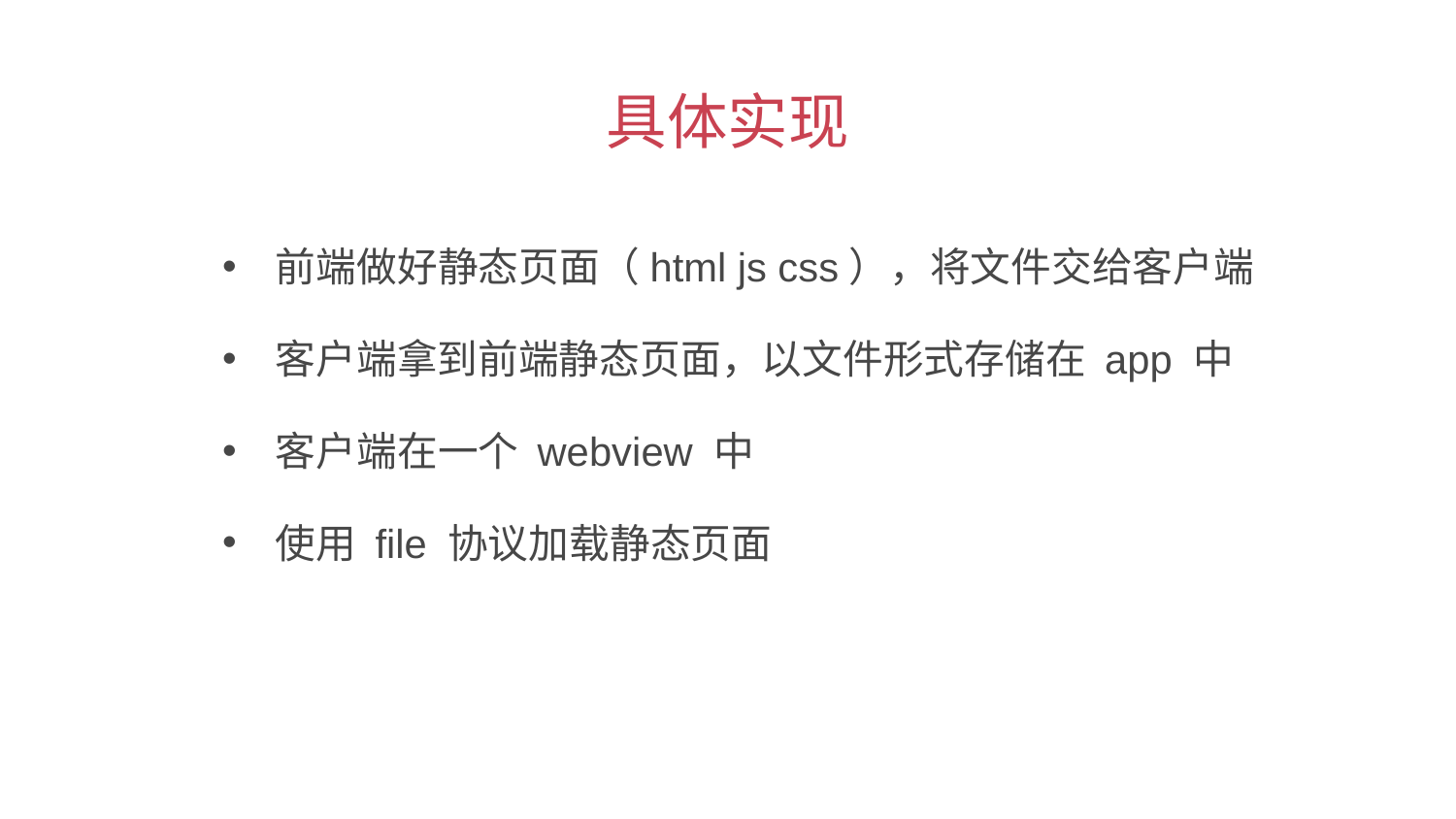

具体实现
 前端做好静态页面（html js css），将文件交给客户端
 客户端拿到前端静态页面，以文件形式存储在 app 中
 客户端在一个 webview 中
 使用 file 协议加载静态页面